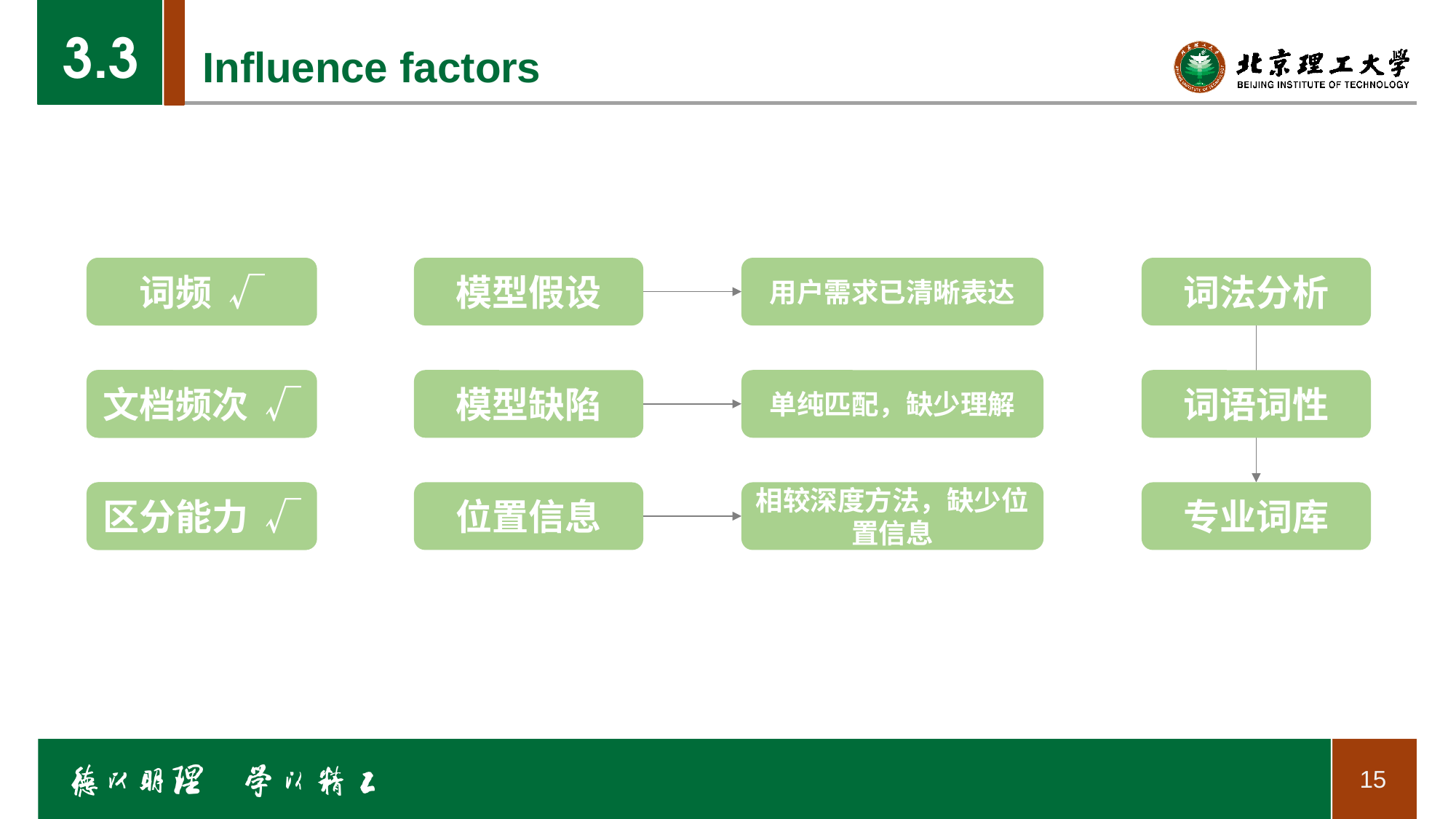

3.3
Influence factors
词频
词频  √
模型假设
用户需求已清晰表达
词法分析
文档频次
文档频次  √
模型缺陷
单纯匹配，缺少理解
词语词性
区分能力
区分能力  √
位置信息
相较深度方法，缺少位置信息
专业词库
15